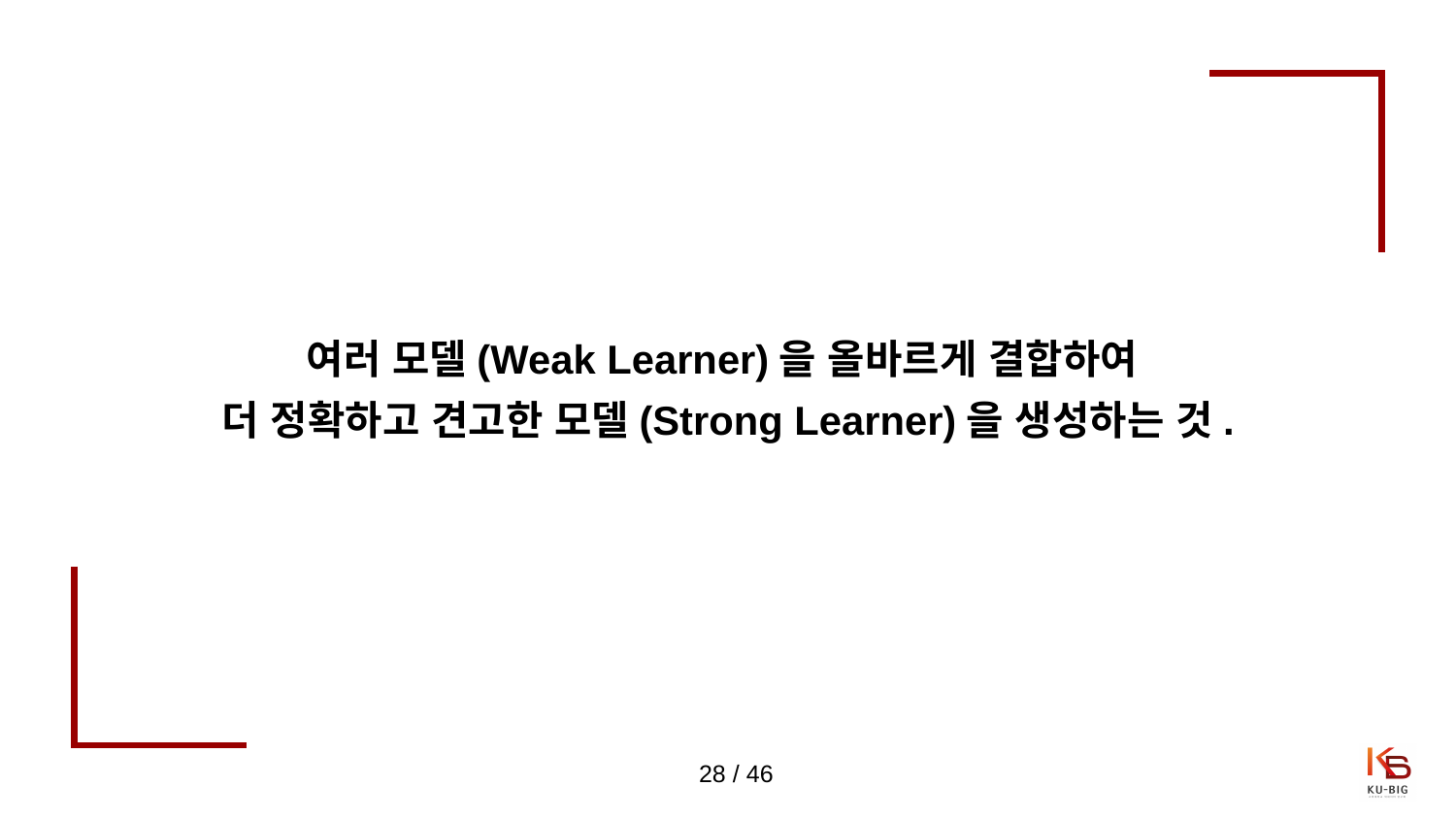

여러 모델(Weak Learner)을 올바르게 결합하여
더 정확하고 견고한 모델(Strong Learner)을 생성하는 것.
28 / 46